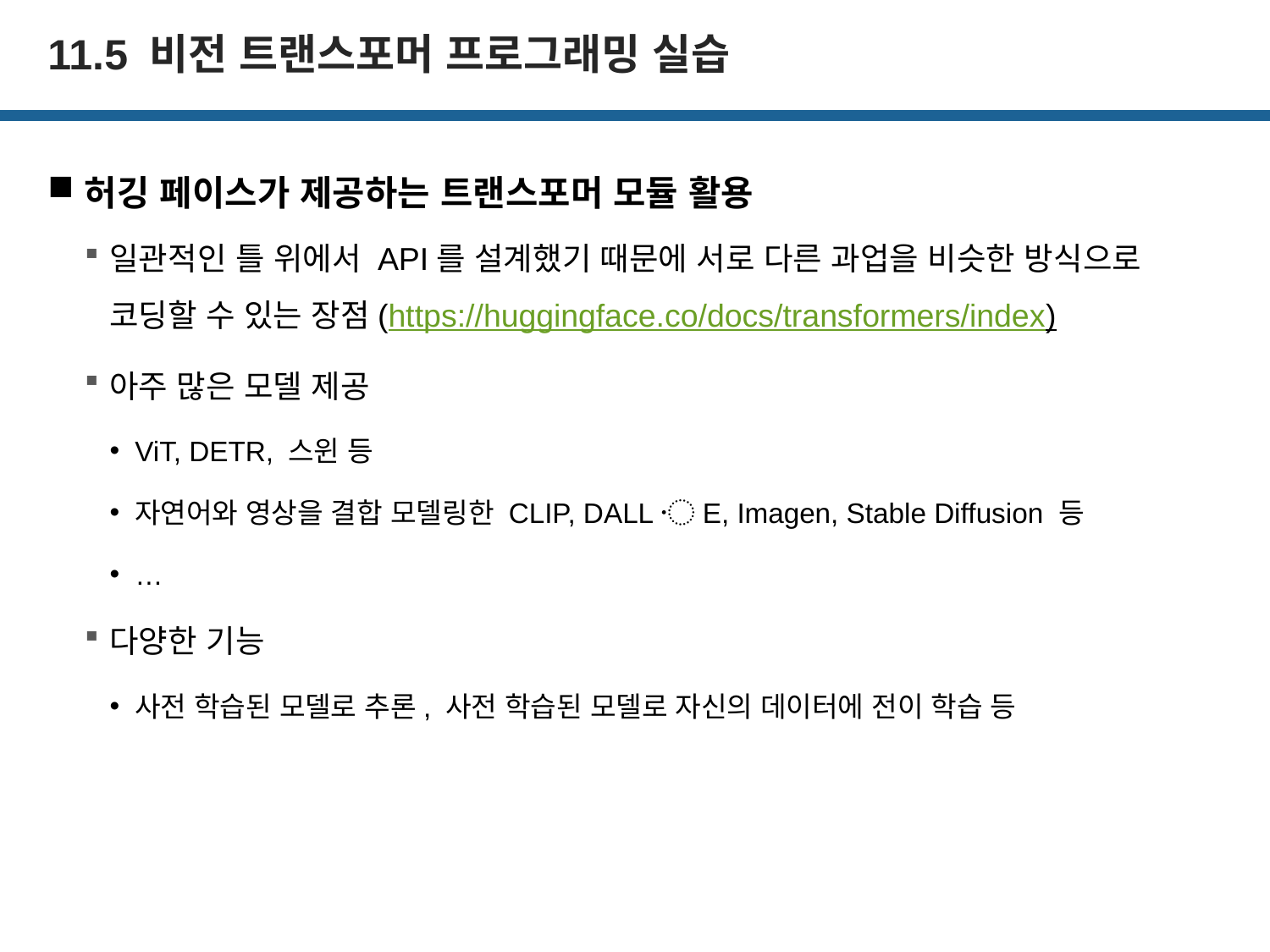

# 11.5 비전 트랜스포머 프로그래밍 실습
허깅 페이스가 제공하는 트랜스포머 모듈 활용
일관적인 틀 위에서 API를 설계했기 때문에 서로 다른 과업을 비슷한 방식으로 코딩할 수 있는 장점(https://huggingface.co/docs/transformers/index)
아주 많은 모델 제공
ViT, DETR, 스윈 등
자연어와 영상을 결합 모델링한 CLIP, DALL〮E, Imagen, Stable Diffusion 등
…
다양한 기능
사전 학습된 모델로 추론, 사전 학습된 모델로 자신의 데이터에 전이 학습 등